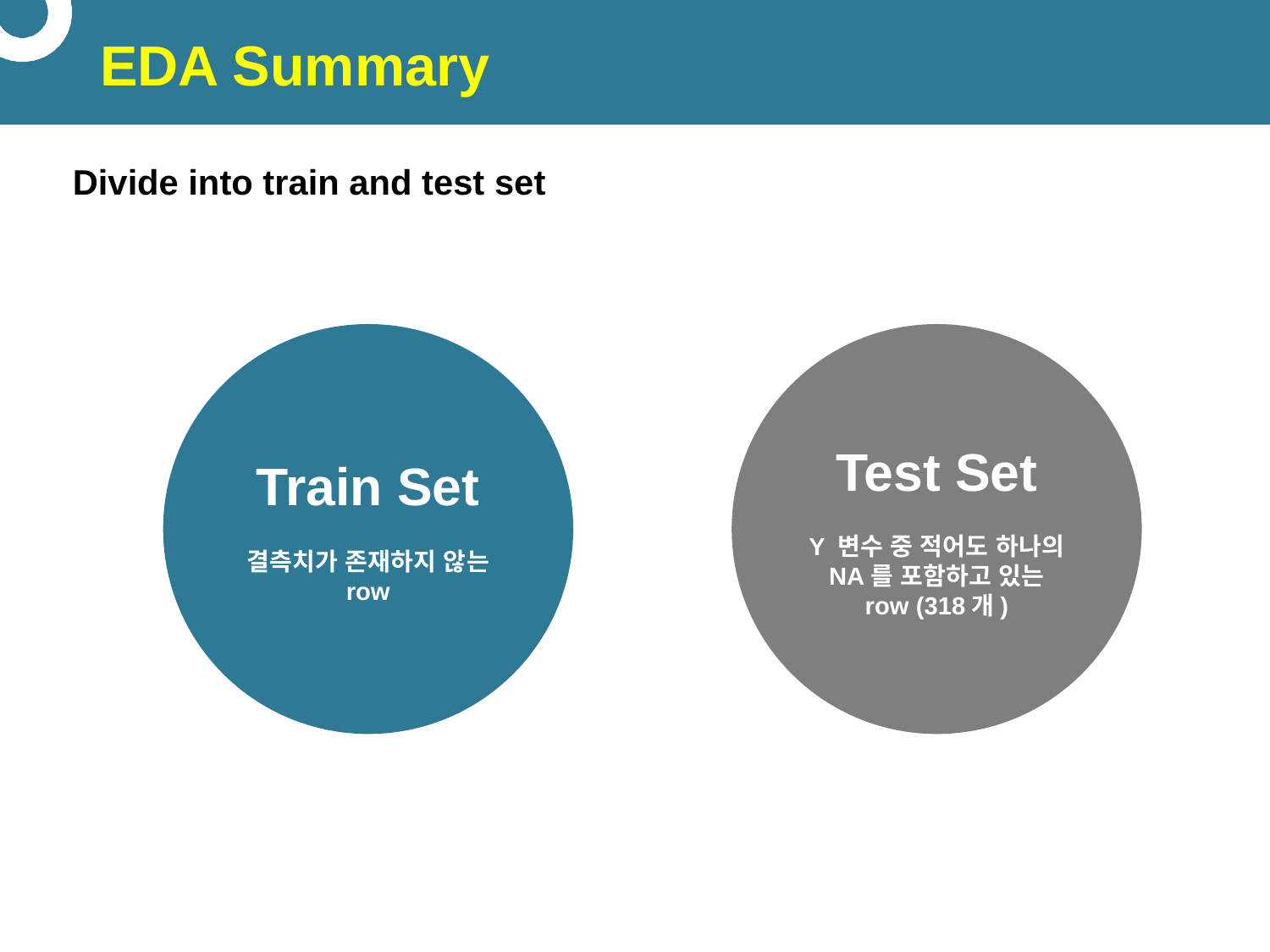

# EDA Summary
Divide into train and test set

Train Set

결측치가 존재하지 않는 row
Test Set

Y 변수 중 적어도 하나의 NA를 포함하고 있는 row (318개)